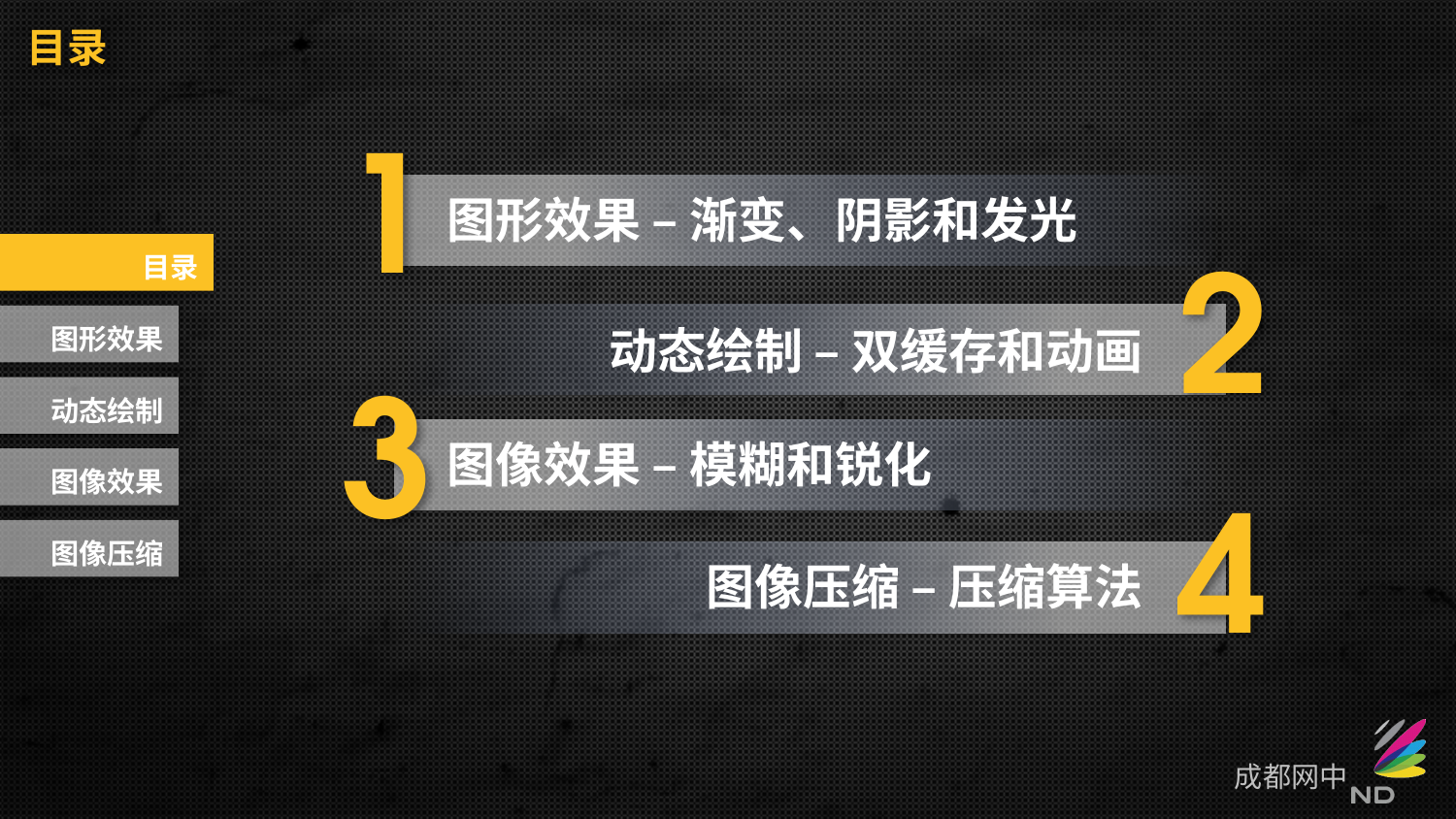

目录
1

图形效果 – 渐变、阴影和发光
2

目录

图形效果
 动态绘制 – 双缓存和动画
3

动态绘制

图像效果 – 模糊和锐化

图像效果
4

图像压缩

图像压缩 – 压缩算法